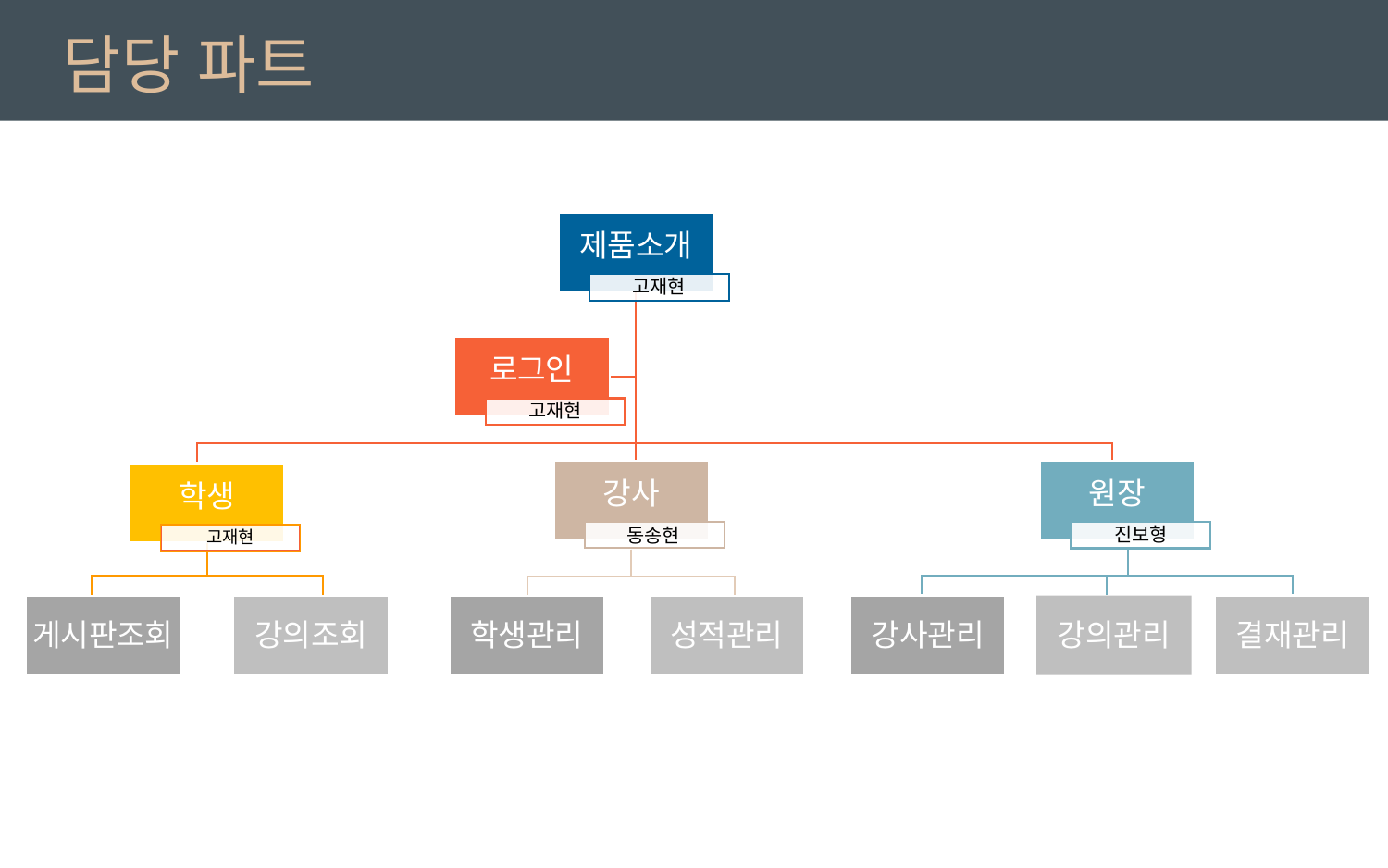

담당 파트

제품소개

고재현

로그인

고재현

강사

원장

학생

진보형
동송현

고재현

게시판조회

강의조회

학생관리

성적관리

강사관리

강의관리

결재관리